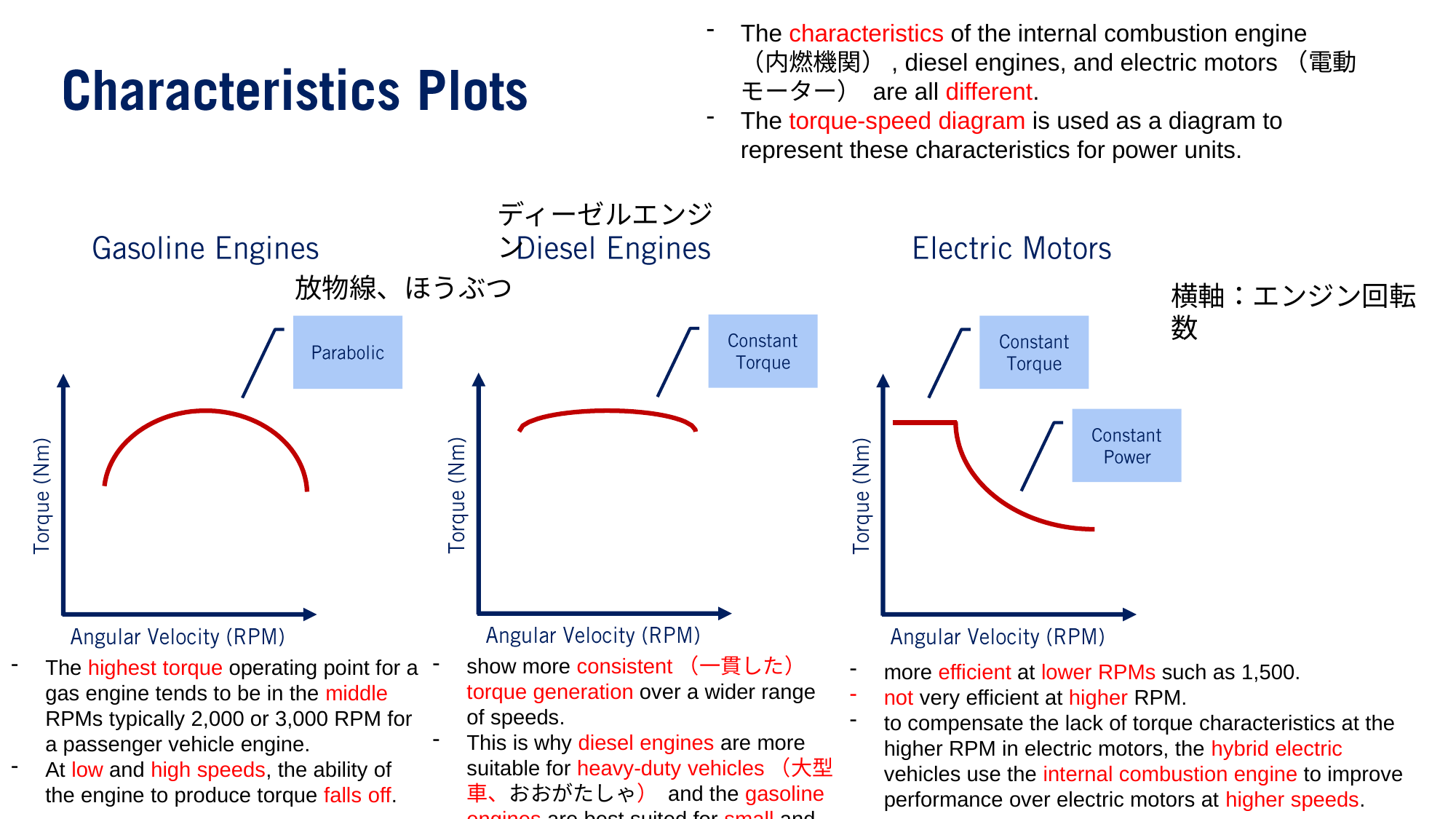

The characteristics of the internal combustion engine（内燃機関）, diesel engines, and electric motors（電動モーター） are all different.
The torque-speed diagram is used as a diagram to represent these characteristics for power units.

ディーゼルエンジン

放物線、ほうぶつ
横軸：エンジン回転数

show more consistent（一貫した） torque generation over a wider range of speeds.
This is why diesel engines are more suitable for heavy-duty vehicles（大型車、おおがたしゃ） and the gasoline engines are best suited for small and city cars.
The highest torque operating point for a gas engine tends to be in the middle RPMs typically 2,000 or 3,000 RPM for a passenger vehicle engine.
At low and high speeds, the ability of the engine to produce torque falls off.
more efficient at lower RPMs such as 1,500.
not very efficient at higher RPM.
to compensate the lack of torque characteristics at the higher RPM in electric motors, the hybrid electric vehicles use the internal combustion engine to improve performance over electric motors at higher speeds.